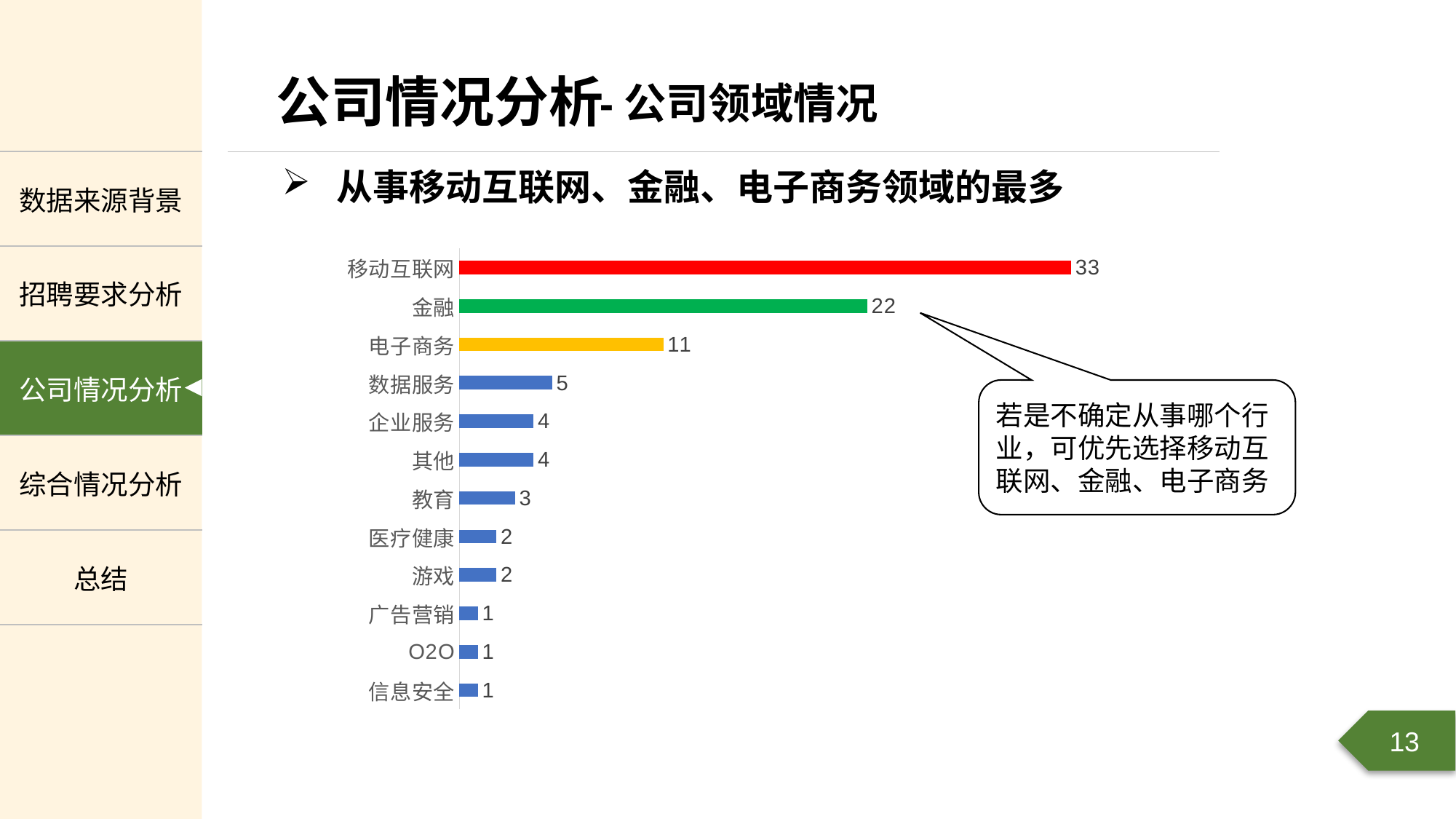

-公司领域情况
从事移动互联网、金融、电子商务领域的最多

### Chart

| Category | 汇总 |
|---|---|
| 信息安全 | 1.0 |
| O2O | 1.0 |
| 广告营销 | 1.0 |
| 游戏 | 2.0 |
| 医疗健康 | 2.0 |
| 教育 | 3.0 |
| 其他 | 4.0 |
| 企业服务 | 4.0 |
| 数据服务 | 5.0 |
| 电子商务 | 11.0 |
| 金融 | 22.0 |
| 移动互联网 | 33.0 |
若是不确定从事哪个行业，可优先选择移动互联网、金融、电子商务